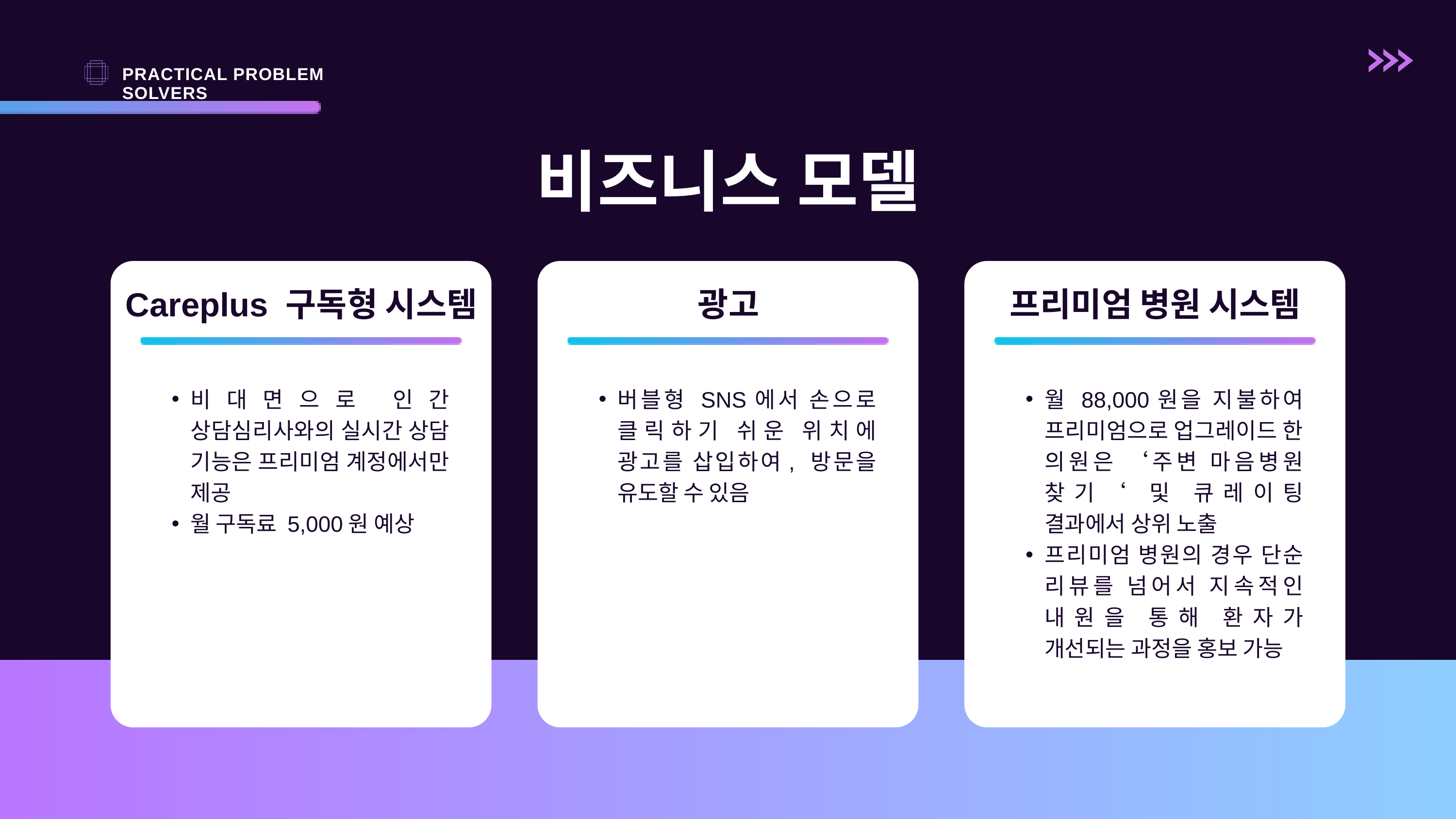

PRACTICAL PROBLEM SOLVERS

비즈니스 모델

Careplus 구독형 시스템
광고
프리미엄 병원 시스템

비대면으로 인간 상담심리사와의 실시간 상담 기능은 프리미엄 계정에서만 제공
월 구독료 5,000원 예상
버블형 SNS에서 손으로 클릭하기 쉬운 위치에 광고를 삽입하여, 방문을 유도할 수 있음
월 88,000원을 지불하여 프리미엄으로 업그레이드 한 의원은 ‘주변 마음병원 찾기‘ 및 큐레이팅 결과에서 상위 노출
프리미엄 병원의 경우 단순 리뷰를 넘어서 지속적인 내원을 통해 환자가 개선되는 과정을 홍보 가능